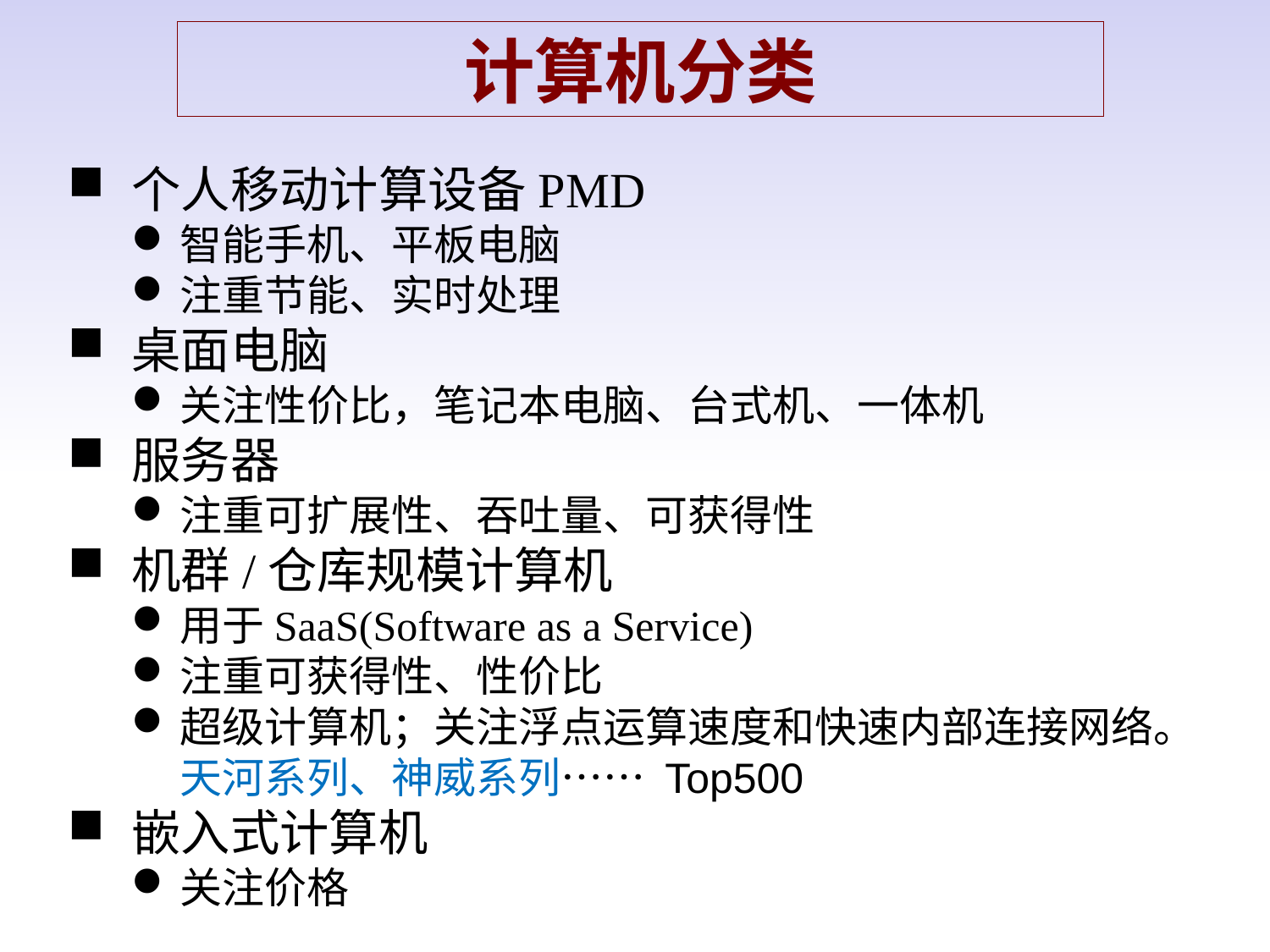

计算机分类
个人移动计算设备PMD
智能手机、平板电脑
注重节能、实时处理
桌面电脑
关注性价比，笔记本电脑、台式机、一体机
服务器
注重可扩展性、吞吐量、可获得性
机群/仓库规模计算机
用于SaaS(Software as a Service)
注重可获得性、性价比
超级计算机；关注浮点运算速度和快速内部连接网络。天河系列、神威系列…… Top500
嵌入式计算机
关注价格